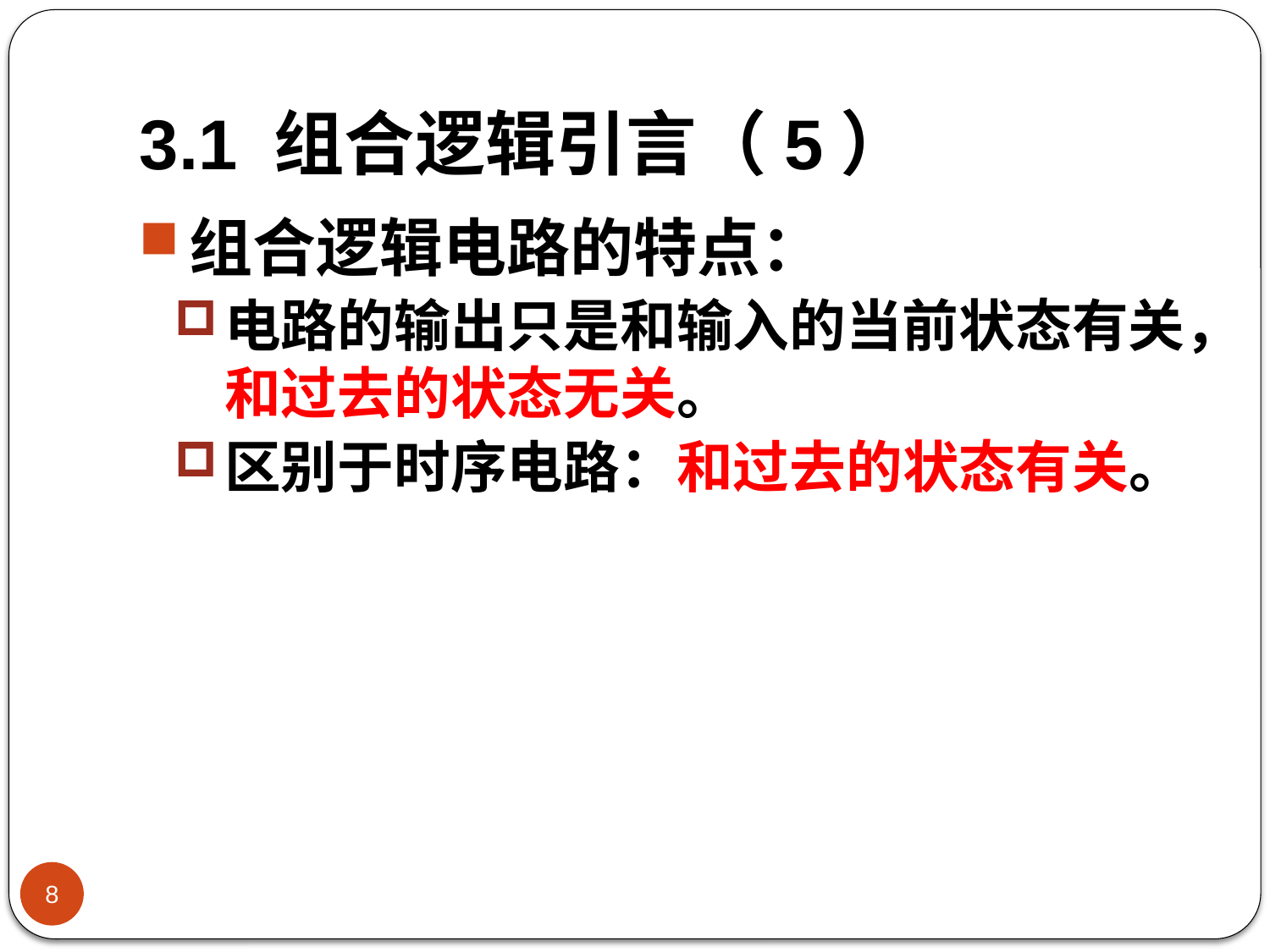

# 3.1 组合逻辑引言（5）
组合逻辑电路的特点：
电路的输出只是和输入的当前状态有关，和过去的状态无关。
区别于时序电路：和过去的状态有关。

8